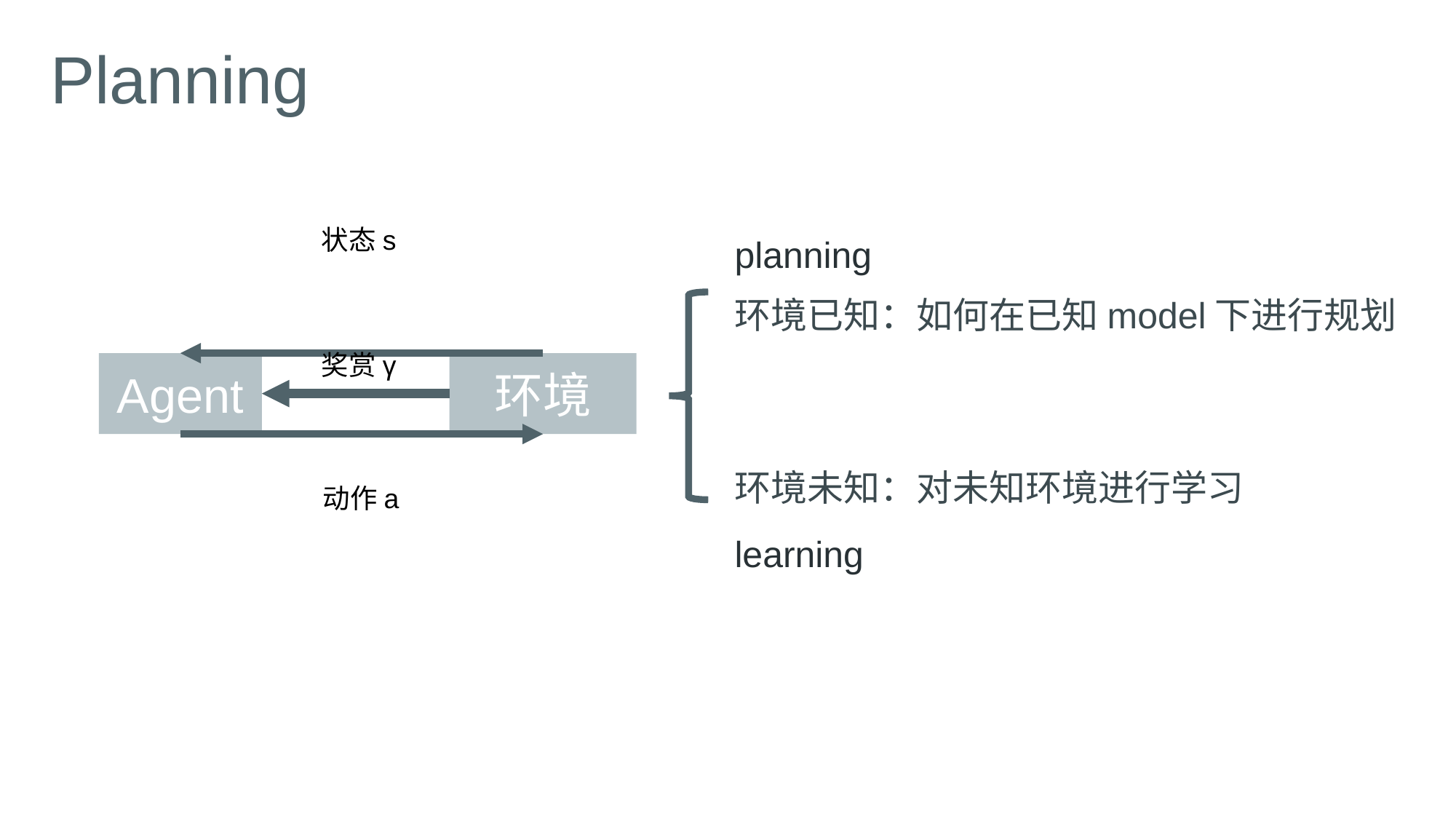

Planning
状态s
planning

环境已知：如何在已知model下进行规划
奖赏γ
Agent
环境
环境未知：对未知环境进行学习
动作a
learning